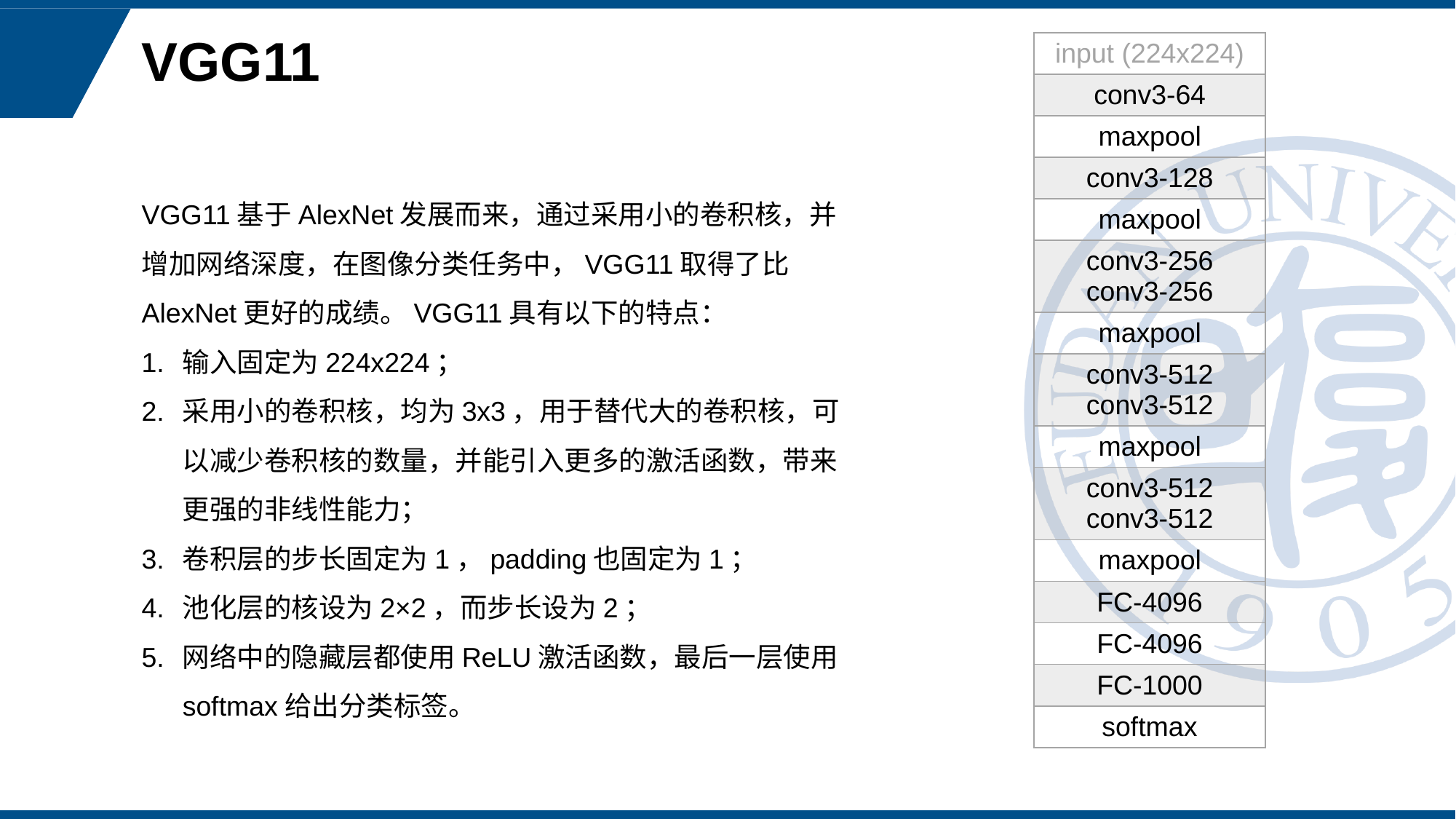

# VGG11
| input (224x224) |
| --- |
| conv3-64 |
| maxpool |
| conv3-128 |
| maxpool |
| conv3-256 conv3-256 |
| maxpool |
| conv3-512 conv3-512 |
| maxpool |
| conv3-512 conv3-512 |
| maxpool |
| FC-4096 |
| FC-4096 |
| FC-1000 |
| softmax |
VGG11基于AlexNet发展而来，通过采用小的卷积核，并增加网络深度，在图像分类任务中，VGG11取得了比AlexNet更好的成绩。VGG11具有以下的特点：
输入固定为224x224；
采用小的卷积核，均为3x3，用于替代大的卷积核，可以减少卷积核的数量，并能引入更多的激活函数，带来更强的非线性能力；
卷积层的步长固定为1，padding也固定为1；
池化层的核设为2×2，而步长设为2；
网络中的隐藏层都使用ReLU激活函数，最后一层使用softmax给出分类标签。